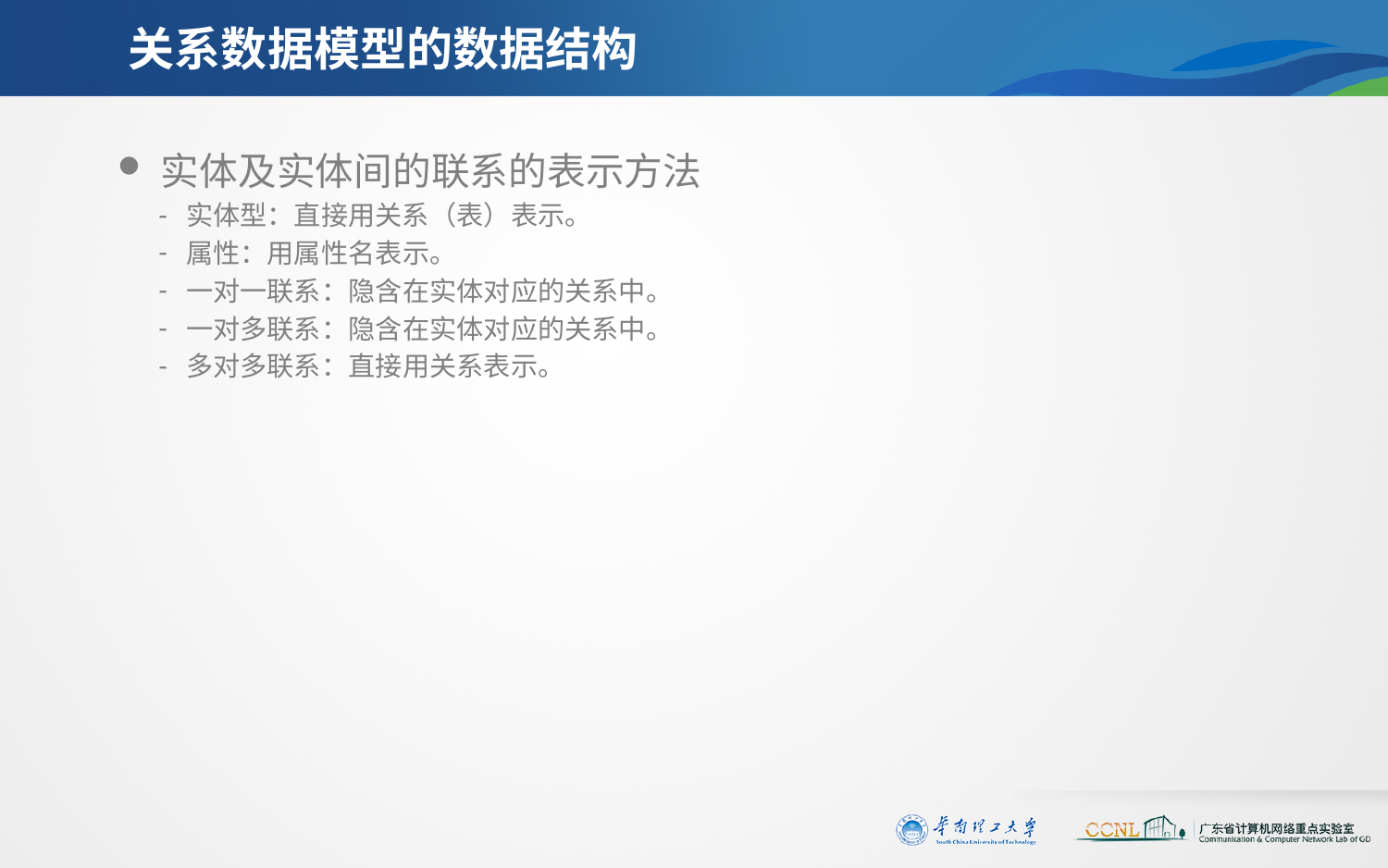

# 关系数据模型的数据结构
实体及实体间的联系的表示方法
实体型：直接用关系（表）表示。
属性：用属性名表示。
一对一联系：隐含在实体对应的关系中。
一对多联系：隐含在实体对应的关系中。
多对多联系：直接用关系表示。